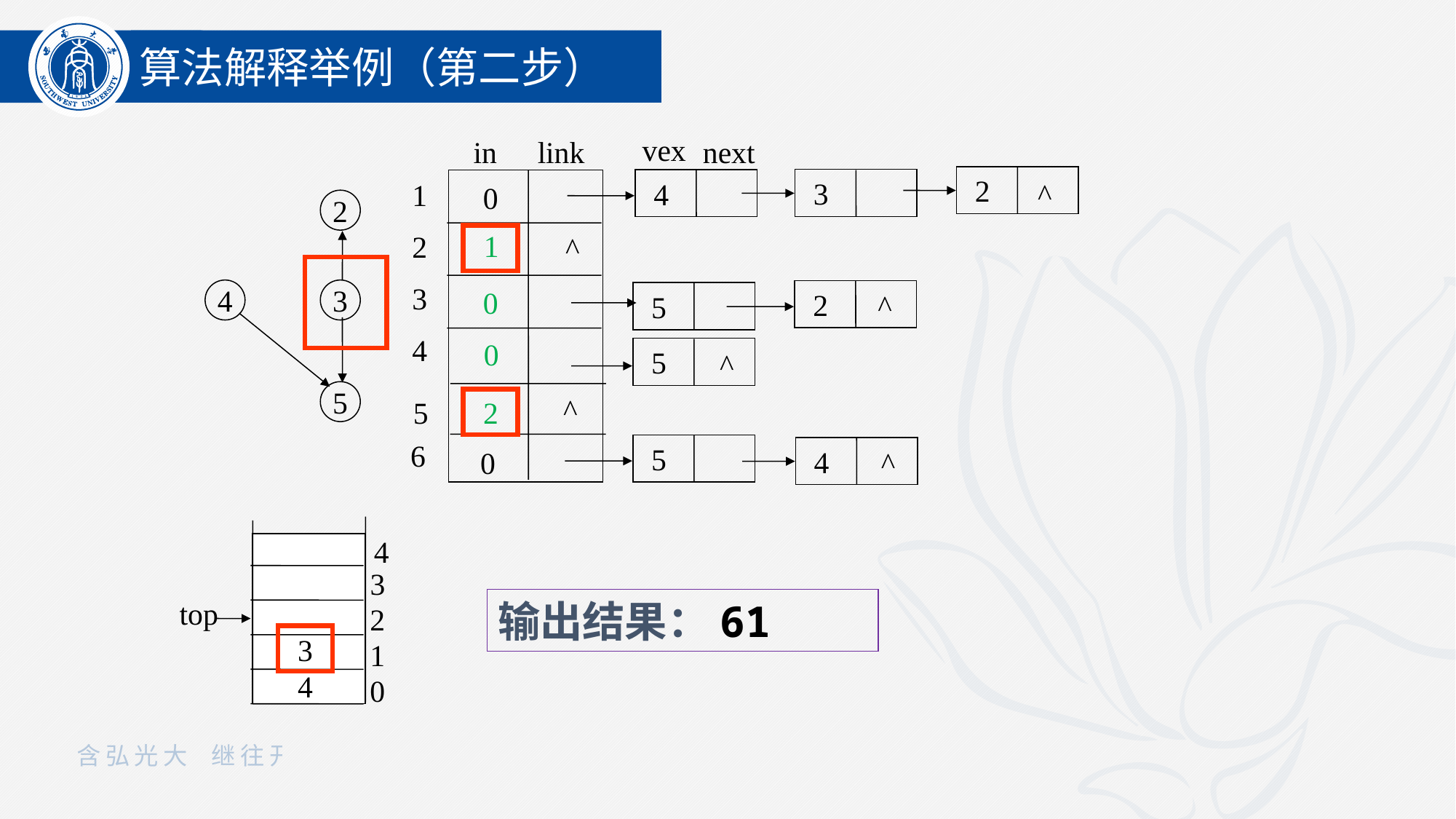

算法解释举例（第二步）
vex
in
link
next
 2

 3

 4

^

1
2
3
4
5
6
0
1

^

0
 2

^
 5

0
 5

^

^
2

 5

 4

0
^
2

4
3

5

3
2
1
0
4

top

输出结果：61

3
4